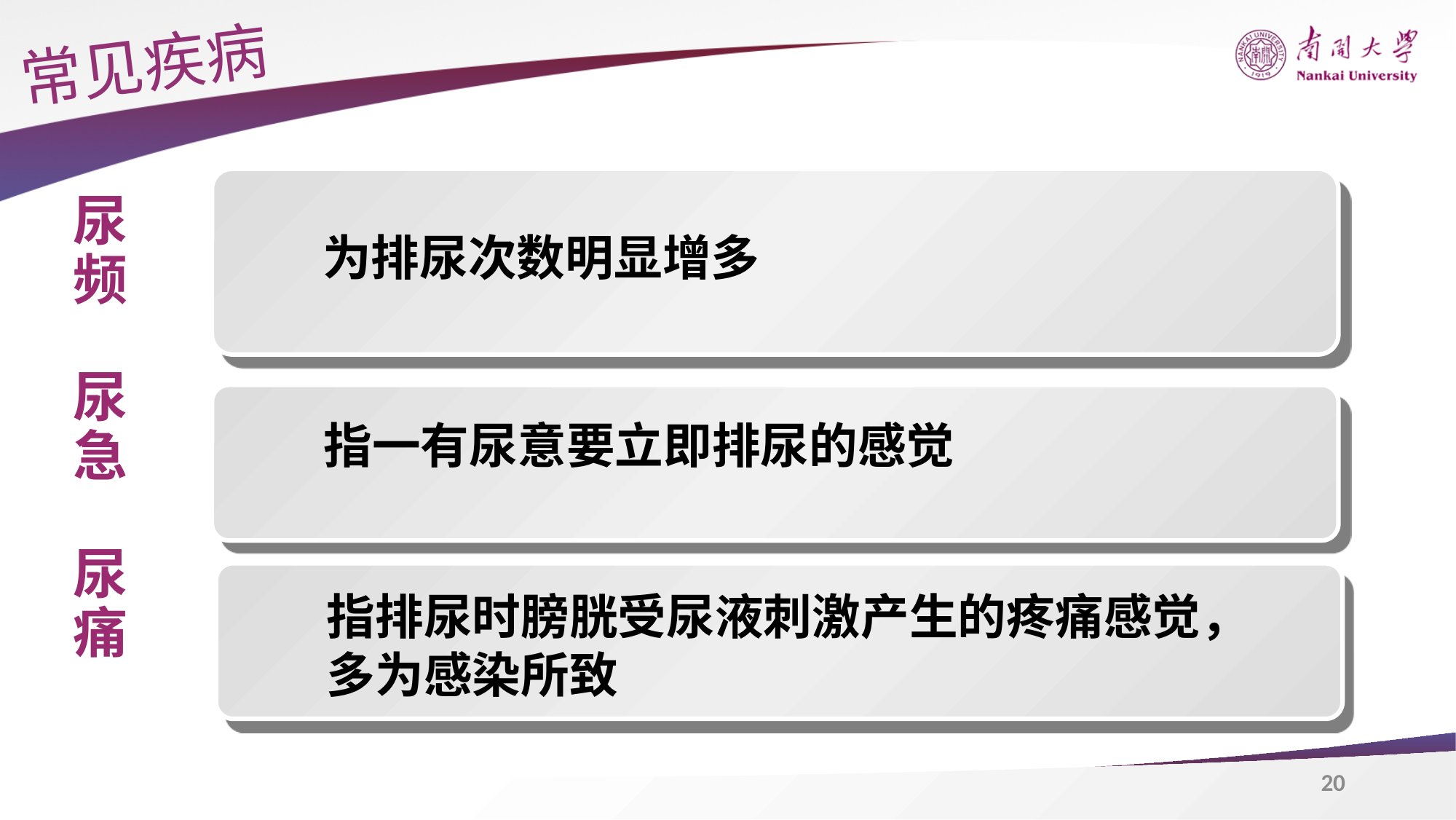

常见疾病

尿频

尿急

尿痛
为排尿次数明显增多

指一有尿意要立即排尿的感觉

指排尿时膀胱受尿液刺激产生的疼痛感觉，
多为感染所致
20